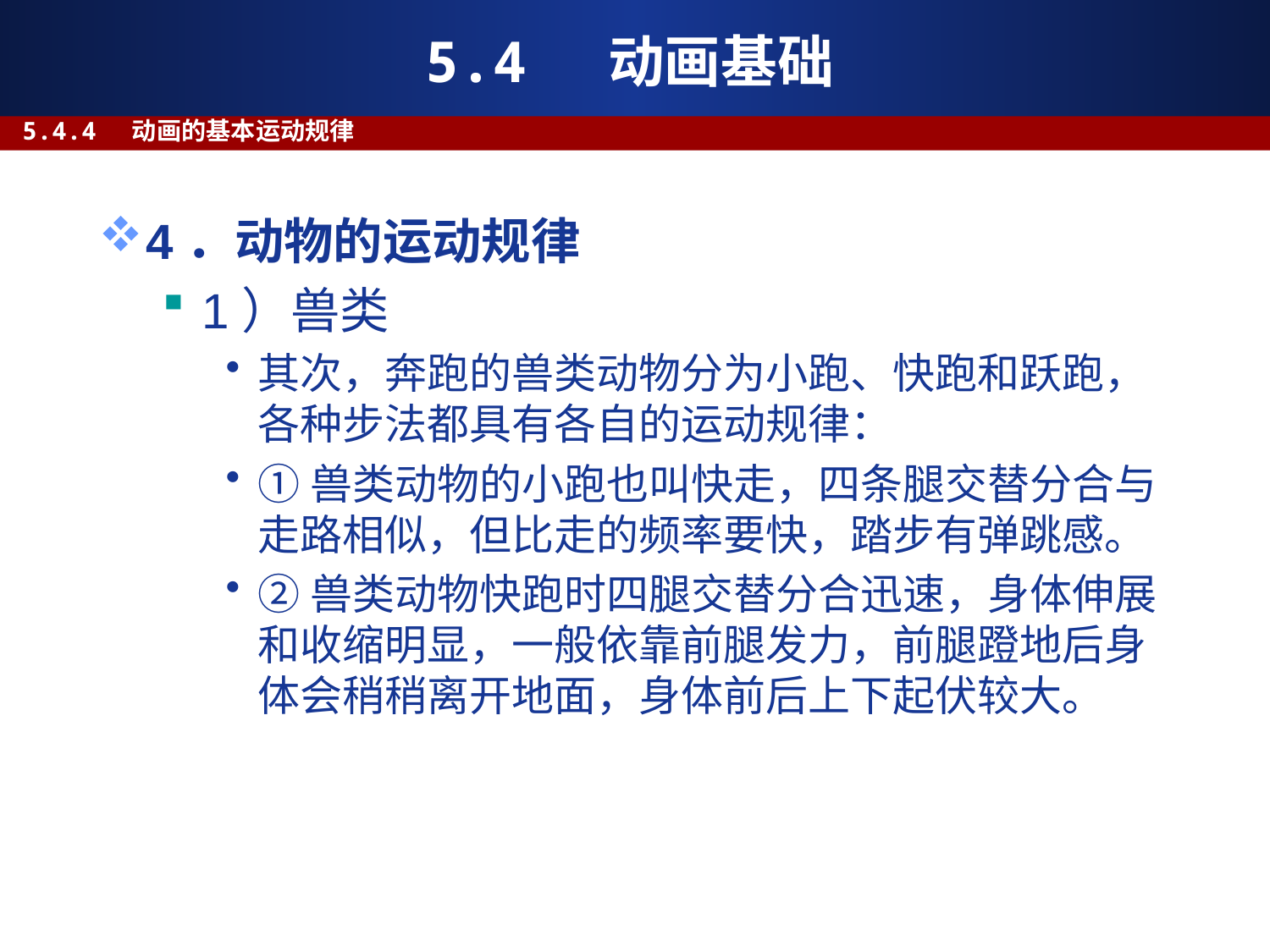

# 5.4  动画基础
5.4.4  动画的基本运动规律
4．动物的运动规律
1）兽类
其次，奔跑的兽类动物分为小跑、快跑和跃跑，各种步法都具有各自的运动规律：
①兽类动物的小跑也叫快走，四条腿交替分合与走路相似，但比走的频率要快，踏步有弹跳感。
②兽类动物快跑时四腿交替分合迅速，身体伸展和收缩明显，一般依靠前腿发力，前腿蹬地后身体会稍稍离开地面，身体前后上下起伏较大。